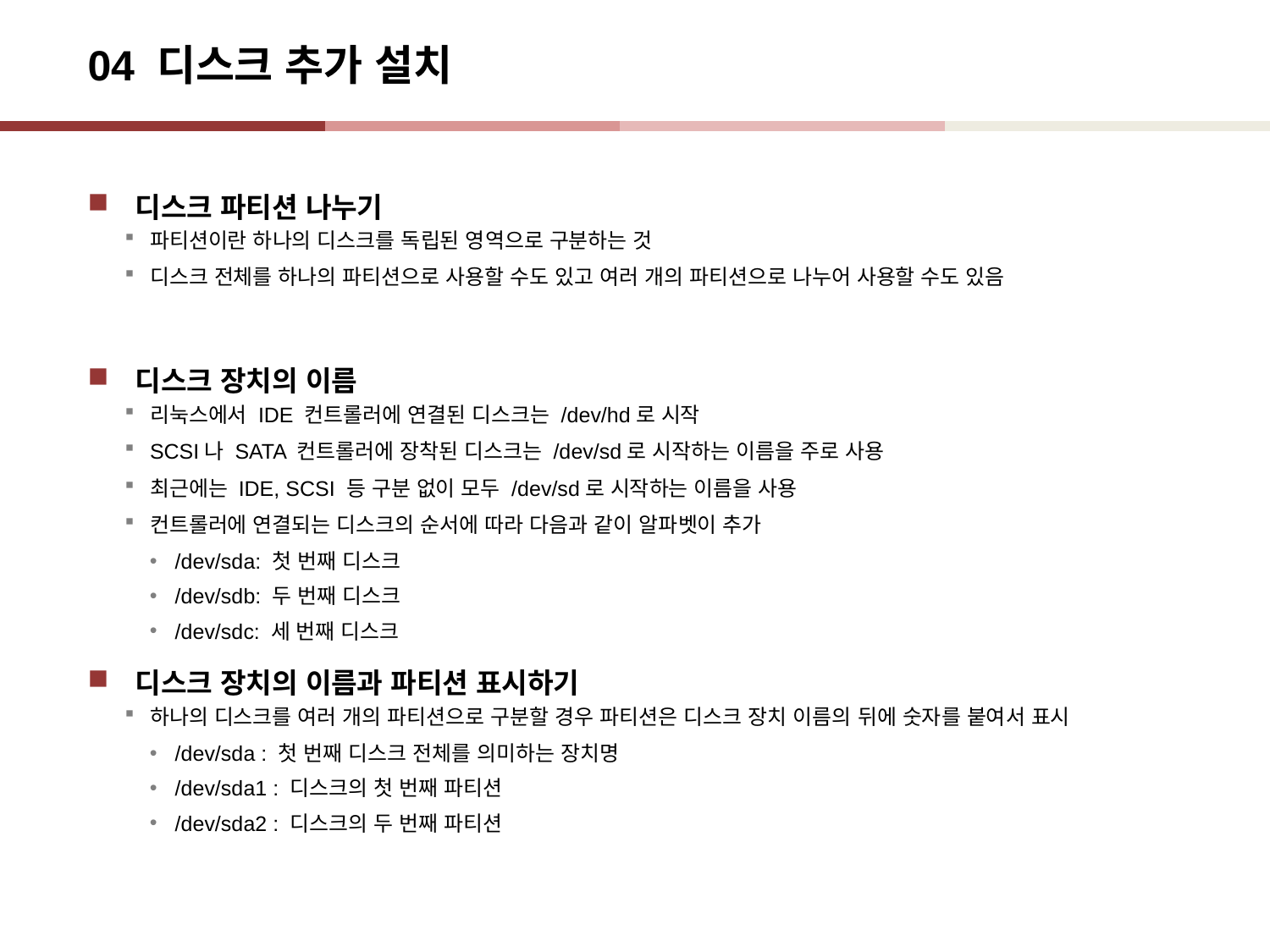

# 04 디스크 추가 설치
디스크 파티션 나누기
파티션이란 하나의 디스크를 독립된 영역으로 구분하는 것
디스크 전체를 하나의 파티션으로 사용할 수도 있고 여러 개의 파티션으로 나누어 사용할 수도 있음

디스크 장치의 이름
리눅스에서 IDE 컨트롤러에 연결된 디스크는 /dev/hd로 시작
SCSI나 SATA 컨트롤러에 장착된 디스크는 /dev/sd로 시작하는 이름을 주로 사용
최근에는 IDE, SCSI 등 구분 없이 모두 /dev/sd로 시작하는 이름을 사용
컨트롤러에 연결되는 디스크의 순서에 따라 다음과 같이 알파벳이 추가
/dev/sda: 첫 번째 디스크
/dev/sdb: 두 번째 디스크
/dev/sdc: 세 번째 디스크
디스크 장치의 이름과 파티션 표시하기
하나의 디스크를 여러 개의 파티션으로 구분할 경우 파티션은 디스크 장치 이름의 뒤에 숫자를 붙여서 표시
/dev/sda : 첫 번째 디스크 전체를 의미하는 장치명
/dev/sda1 : 디스크의 첫 번째 파티션
/dev/sda2 : 디스크의 두 번째 파티션